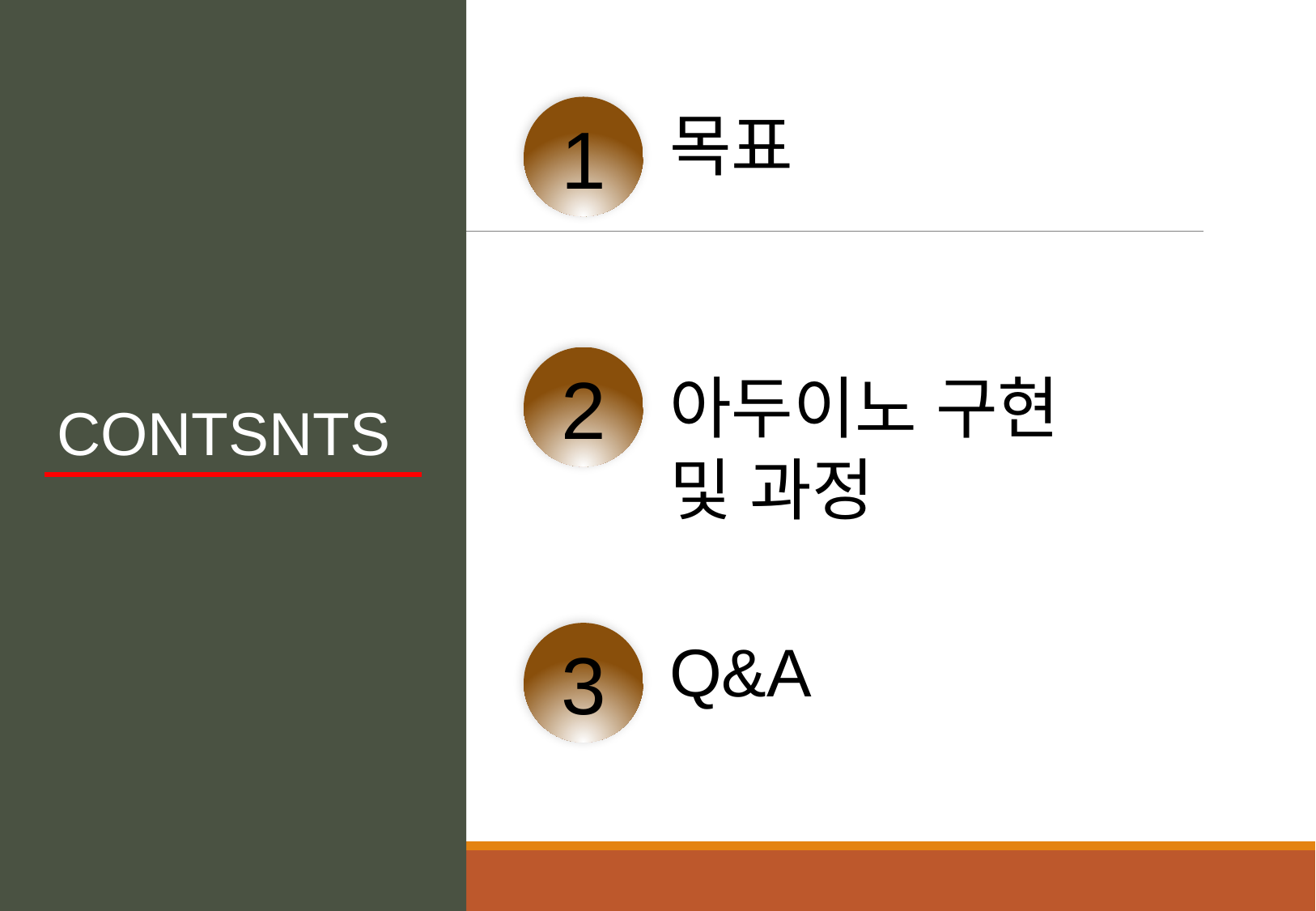

1
목표
2
아두이노 구현 및 과정
CONTSNTS
3
Q&A